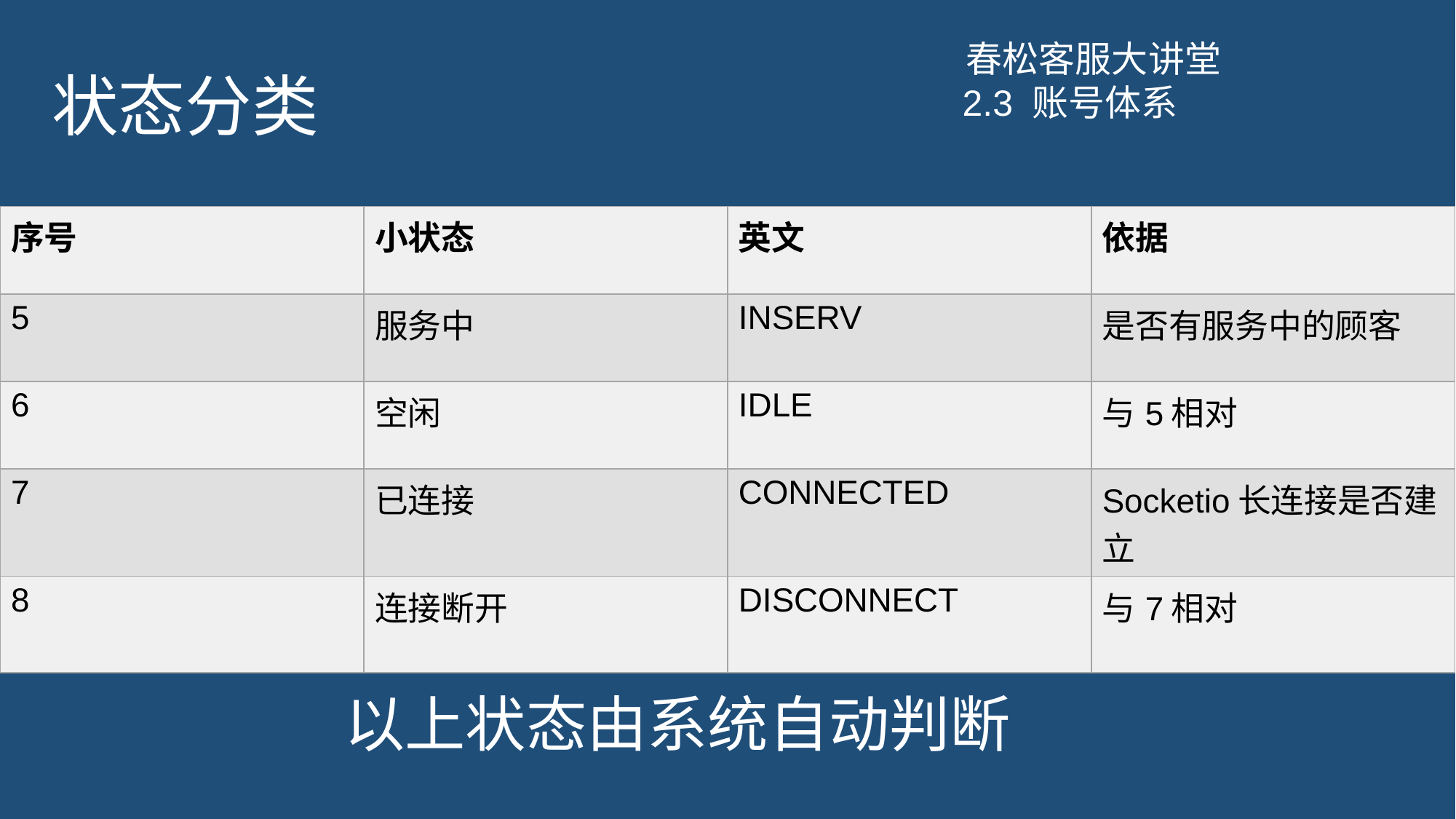

# 状态分类
春松客服大讲堂
2.3 账号体系
| 序号 | 小状态 | 英文 | 依据 |
| --- | --- | --- | --- |
| 5 | 服务中 | INSERV | 是否有服务中的顾客 |
| 6 | 空闲 | IDLE | 与5相对 |
| 7 | 已连接 | CONNECTED | Socketio长连接是否建立 |
| 8 | 连接断开 | DISCONNECT | 与7相对 |
以上状态由系统自动判断